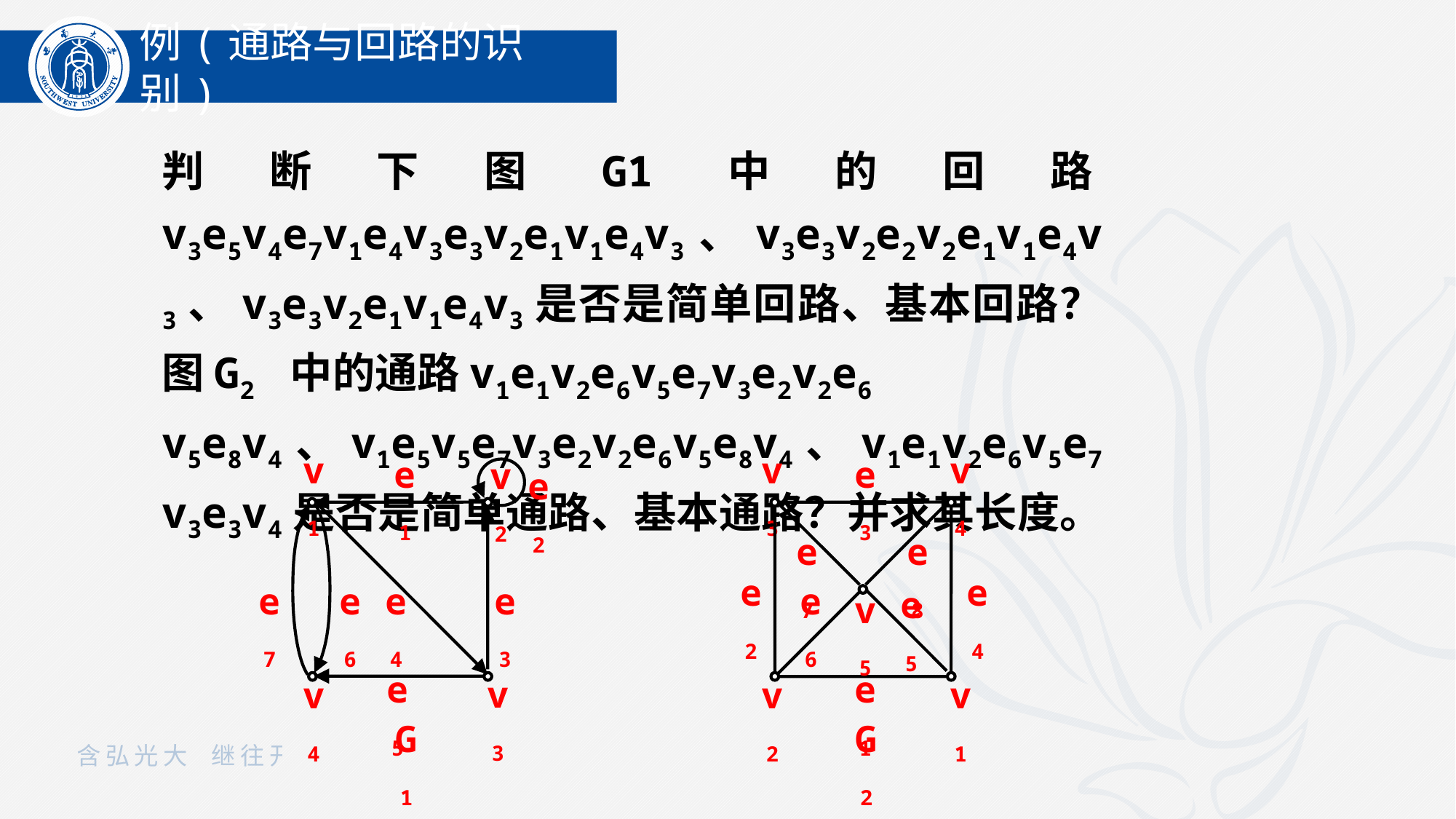

例(通路与回路的识别)
判断下图G1中的回路v3e5v4e7v1e4v3e3v2e1v1e4v3、v3e3v2e2v2e1v1e4v3、v3e3v2e1v1e4v3是否是简单回路、基本回路？图G2 中的通路v1e1v2e6v5e7v3e2v2e6
v5e8v4、v1e5v5e7v3e2v2e6v5e8v4、v1e1v2e6v5e7v3e3v4是否是简单通路、基本通路？并求其长度。
v1
v3
v4
e1
e3
v2

e2

e7
e8
e2
e4
e7
e6
e4
e3
e6
e5

v5

e5
e1
v3
v4

v2

v1

G1
G2